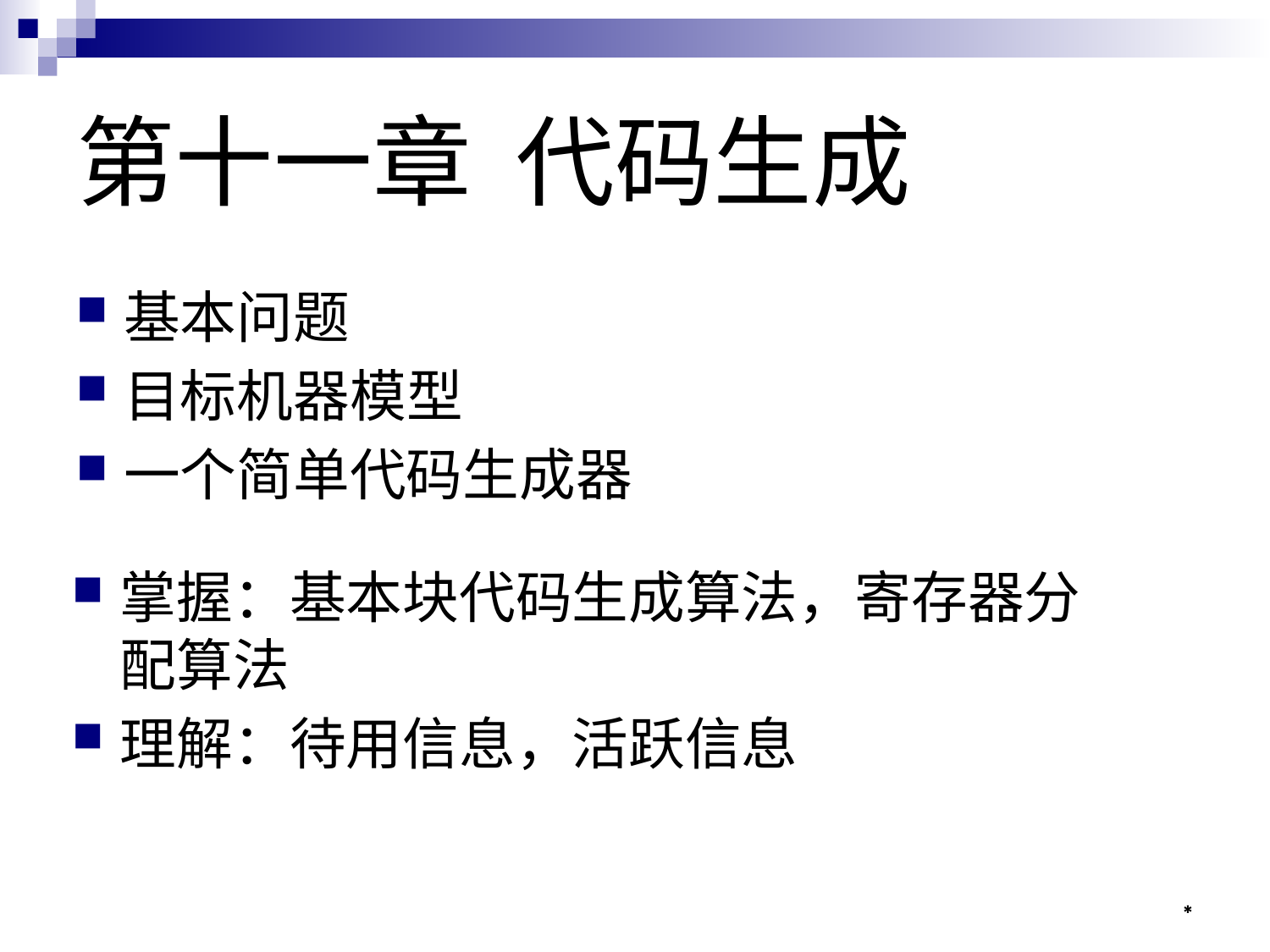

# 第十一章  代码生成
基本问题
目标机器模型
一个简单代码生成器

掌握：基本块代码生成算法，寄存器分配算法
理解：待用信息，活跃信息

*